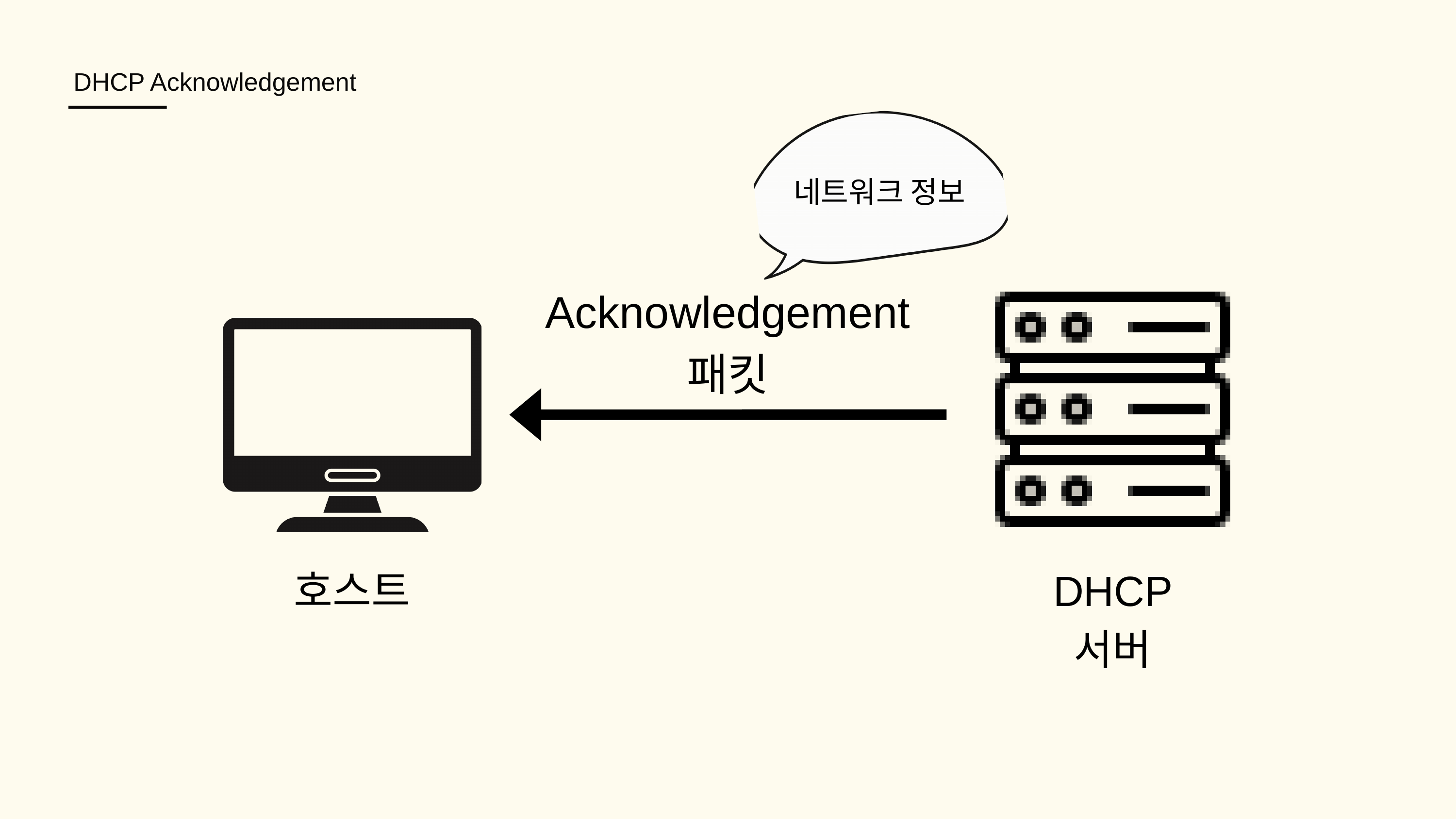

DHCP Acknowledgement

네트워크 정보
Acknowledgement
패킷

호스트
DHCP 서버